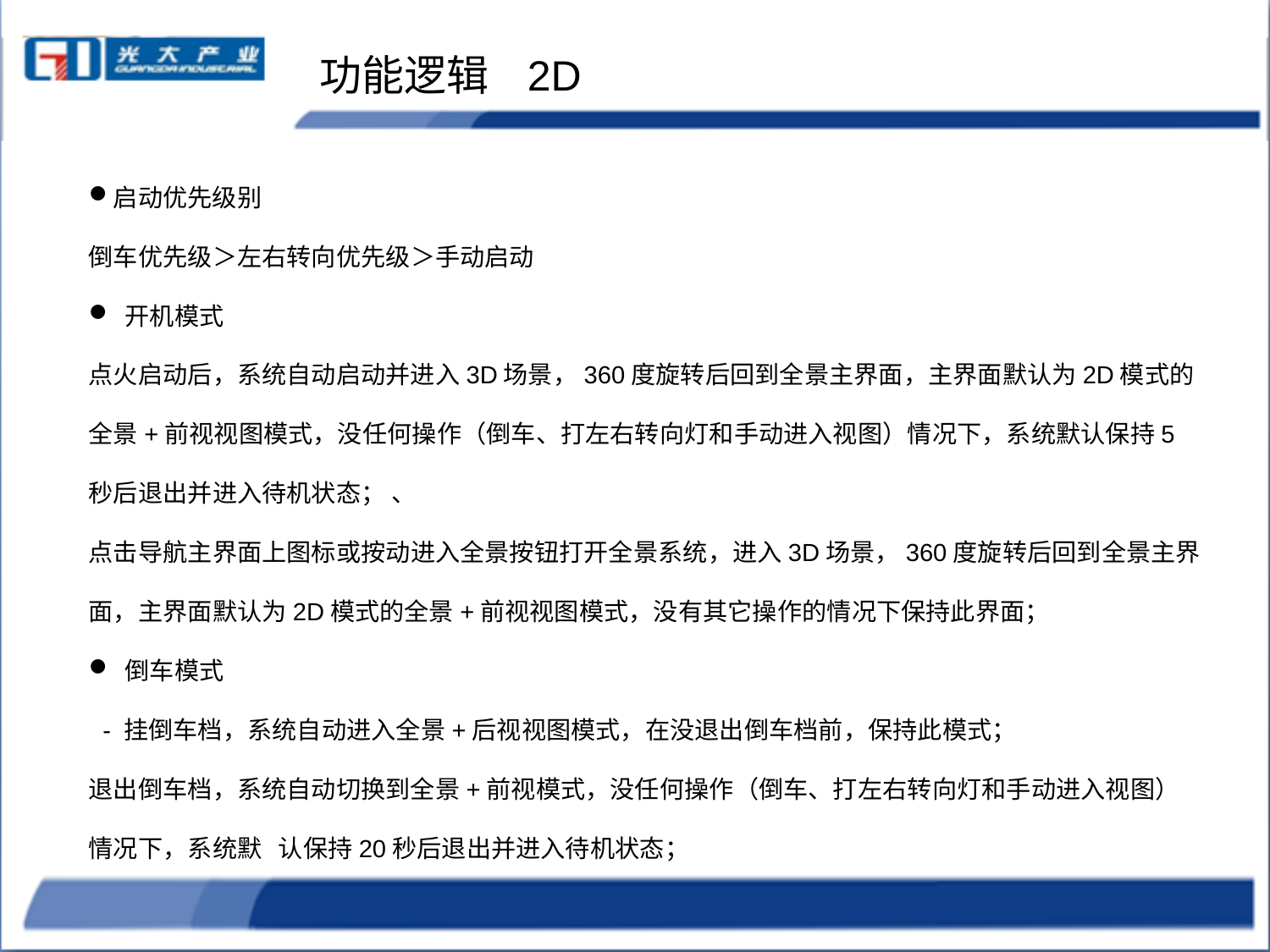

功能逻辑   2D
启动优先级别
倒车优先级＞左右转向优先级＞手动启动
 开机模式
点火启动后，系统自动启动并进入3D场景，360度旋转后回到全景主界面，主界面默认为2D模式的全景+前视视图模式，没任何操作（倒车、打左右转向灯和手动进入视图）情况下，系统默认保持5秒后退出并进入待机状态； 、
点击导航主界面上图标或按动进入全景按钮打开全景系统，进入3D场景，360度旋转后回到全景主界面，主界面默认为2D模式的全景+前视视图模式，没有其它操作的情况下保持此界面；
 倒车模式
  - 挂倒车档，系统自动进入全景+后视视图模式，在没退出倒车档前，保持此模式；
退出倒车档，系统自动切换到全景+前视模式，没任何操作（倒车、打左右转向灯和手动进入视图）情况下，系统默   认保持20秒后退出并进入待机状态；